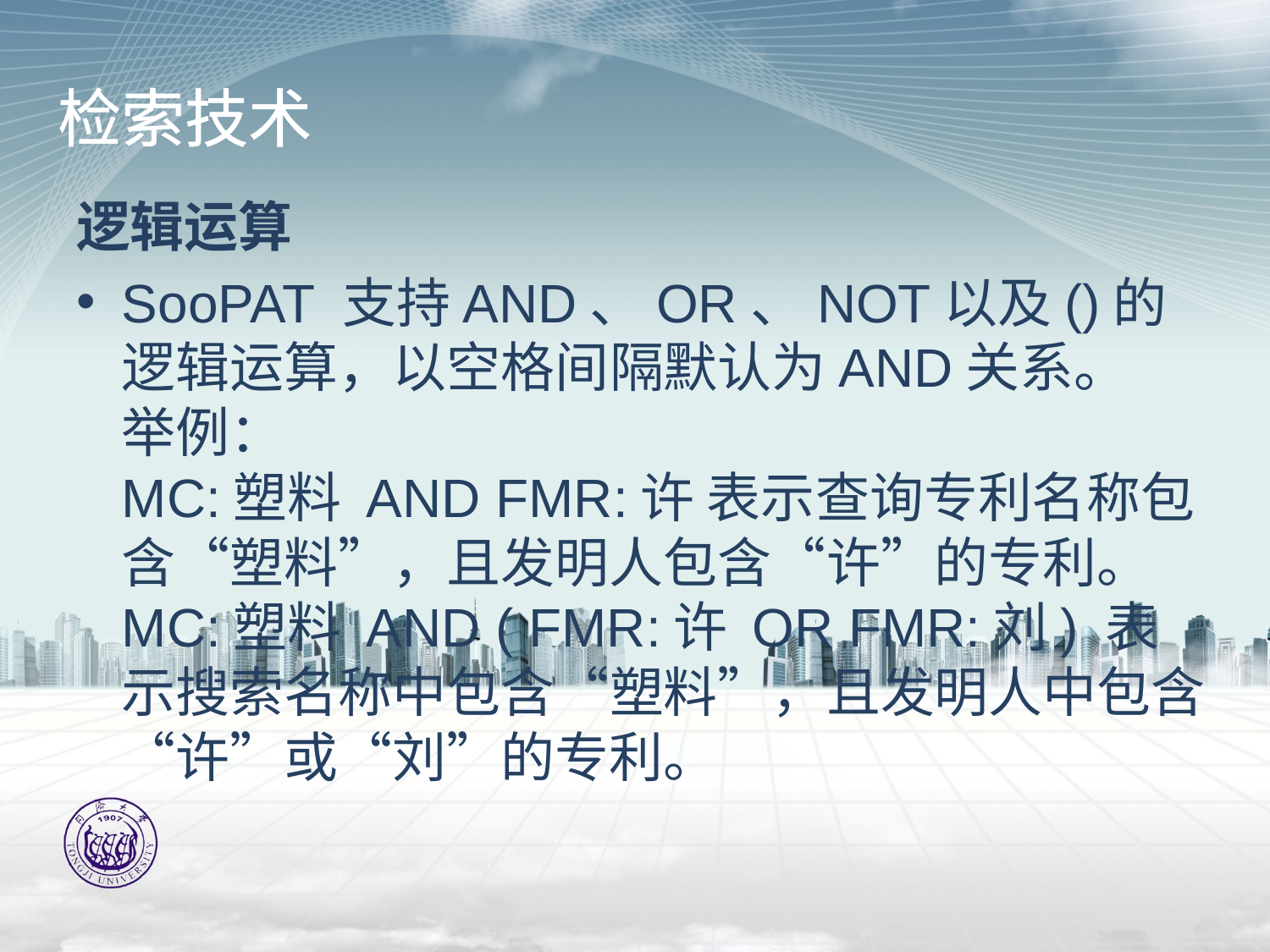

# 检索技术
逻辑运算
SooPAT 支持AND、OR、NOT以及()的逻辑运算，以空格间隔默认为AND关系。
举例：
MC:塑料 AND FMR:许 表示查询专利名称包含“塑料”，且发明人包含“许”的专利。
MC:塑料 AND ( FMR:许 OR FMR:刘) 表示搜索名称中包含“塑料”，且发明人中包含“许”或“刘”的专利。